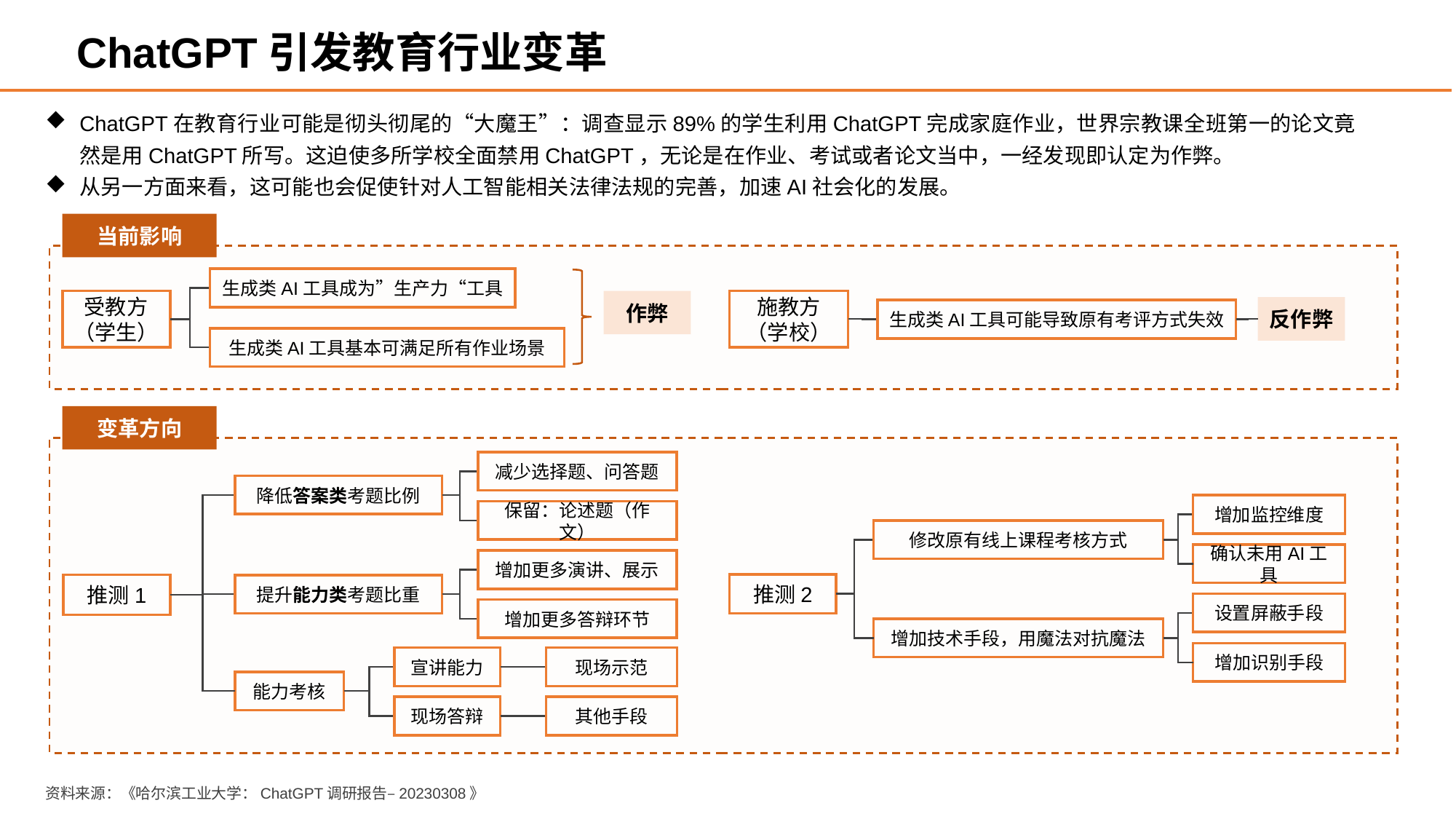

ChatGPT引发教育行业变革

ChatGPT在教育行业可能是彻头彻尾的“大魔王”：调查显示89%的学生利用ChatGPT完成家庭作业，世界宗教课全班第一的论文竟然是用ChatGPT所写。这迫使多所学校全面禁用ChatGPT，无论是在作业、考试或者论文当中，一经发现即认定为作弊。
从另一方面来看，这可能也会促使针对人工智能相关法律法规的完善，加速AI社会化的发展。
当前影响

生成类AI工具成为”生产力“工具

施教方
（学校）
受教方
（学生）
作弊
反作弊
生成类AI工具可能导致原有考评方式失效
生成类AI工具基本可满足所有作业场景
变革方向

减少选择题、问答题
降低答案类考题比例
增加监控维度
保留：论述题（作文）
修改原有线上课程考核方式
确认未用AI工具
增加更多演讲、展示
推测2
推测1
提升能力类考题比重
设置屏蔽手段
增加更多答辩环节
增加技术手段，用魔法对抗魔法
增加识别手段
宣讲能力
现场示范
能力考核
现场答辩
其他手段
资料来源：《哈尔滨工业大学：ChatGPT调研报告–20230308》